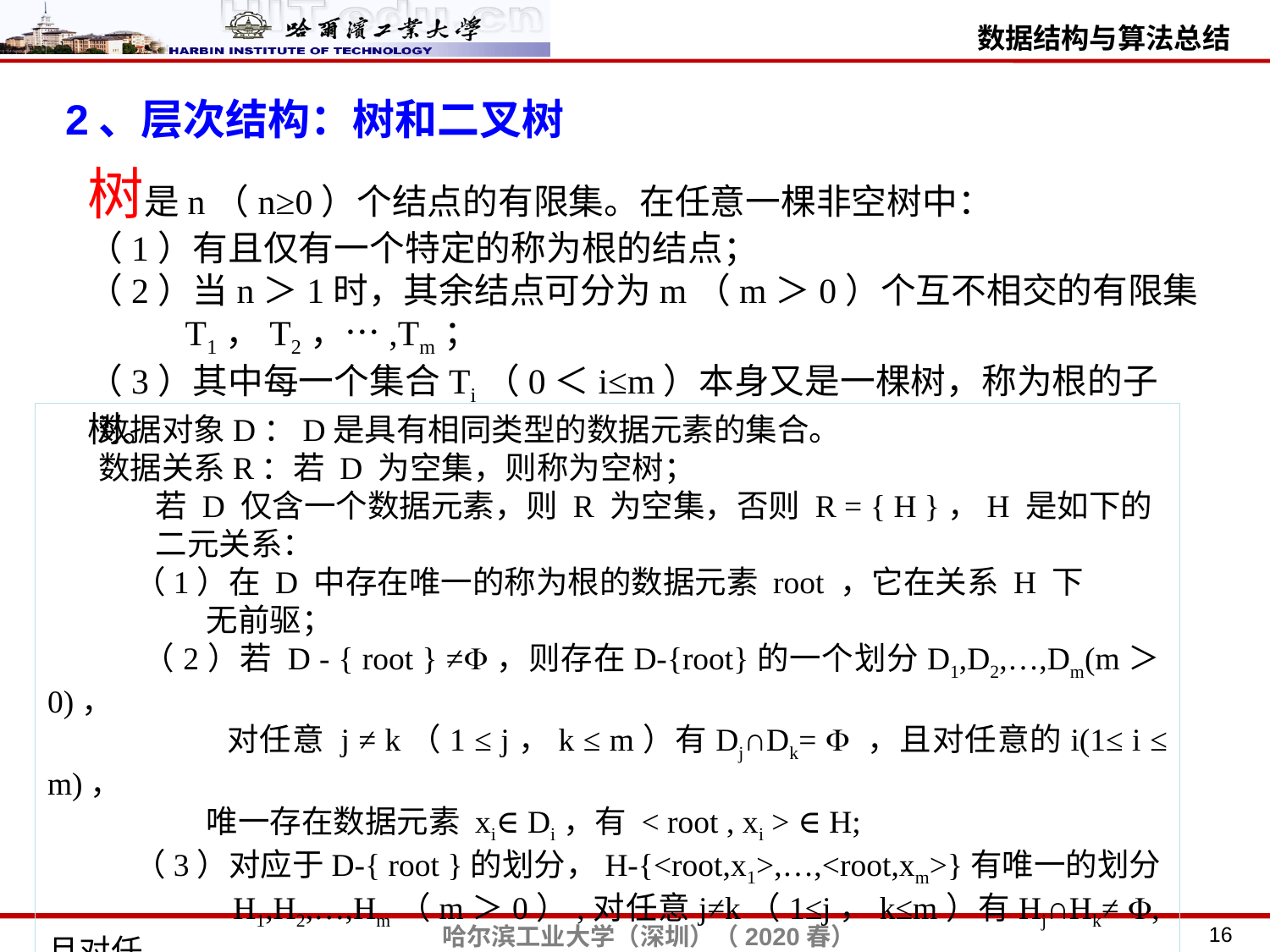

2、层次结构：树和二叉树
树是n（n≥0）个结点的有限集。在任意一棵非空树中：
（1）有且仅有一个特定的称为根的结点；
（2）当n＞1时，其余结点可分为m（m＞0）个互不相交的有限集
           T1，T2，…,Tm；
（3）其中每一个集合Ti（0＜i≤m）本身又是一棵树，称为根的子树。
      数据对象D：D是具有相同类型的数据元素的集合。
      数据关系R：若 D 为空集，则称为空树；
              若 D 仅含一个数据元素，则 R 为空集，否则 R = { H }，H 是如下的
              二元关系：
           （1）在 D 中存在唯一的称为根的数据元素 root ，它在关系 H 下
                     无前驱；
           （2）若 D - { root } ≠Φ，则存在D-{root}的一个划分D1,D2,…,Dm(m＞0)，
                     对任意 j ≠ k（1 ≤ j，k ≤ m）有Dj∩Dk= Φ ，且对任意的i(1≤ i ≤ m)，
                     唯一存在数据元素 xi∈ Di，有 < root , xi > ∈ H;
           （3）对应于D-{ root }的划分，H-{<root,x1>,…,<root,xm>}有唯一的划分
                     H1,H2,…,Hm（m＞0）,对任意j≠k（1≤j，k≤m）有Hj∩Hk≠ Φ,且对任
                     意的i（1 ≤ i ≤ m），Hi是Di上的二元关系，（Di，{Hi}）是一棵符
                     合本定义的树，称为根root的子树。